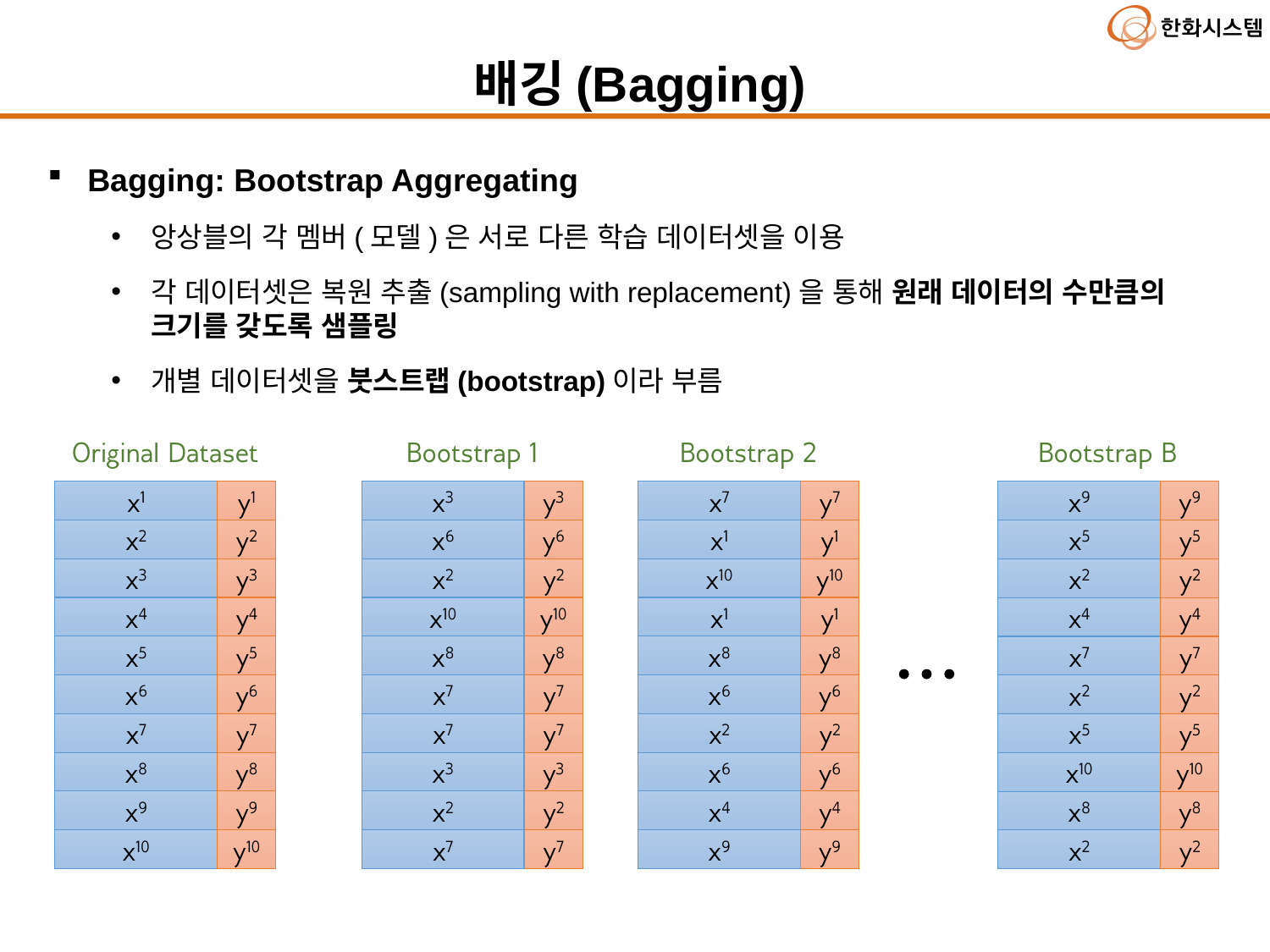

배깅(Bagging)
Bagging: Bootstrap Aggregating
앙상블의 각 멤버(모델)은 서로 다른 학습 데이터셋을 이용
각 데이터셋은 복원 추출(sampling with replacement)을 통해 원래 데이터의 수만큼의 크기를 갖도록 샘플링
개별 데이터셋을 붓스트랩(bootstrap)이라 부름

Bootstrap 2
Bootstrap B
Original Dataset
Bootstrap 1
x1
y1
x3
y3
x7
y7
x9
y9
x2
y2
x6
y6
x1
y1
x5
y5
x3
y3
x2
y2
x10
y10
x2
y2
x4
y4
x10
y10
x1
y1
x4
y4
x5
y5
x8
y8
x8
y8
x7
y7

x6
y6
x7
y7
x6
y6
x2
y2
x7
y7
x7
y7
x2
y2
x5
y5
x8
y8
x3
y3
x6
y6
x10
y10
x9
y9
x2
y2
x4
y4
x8
y8
x10
y10
x7
y7
x9
y9
x2
y2